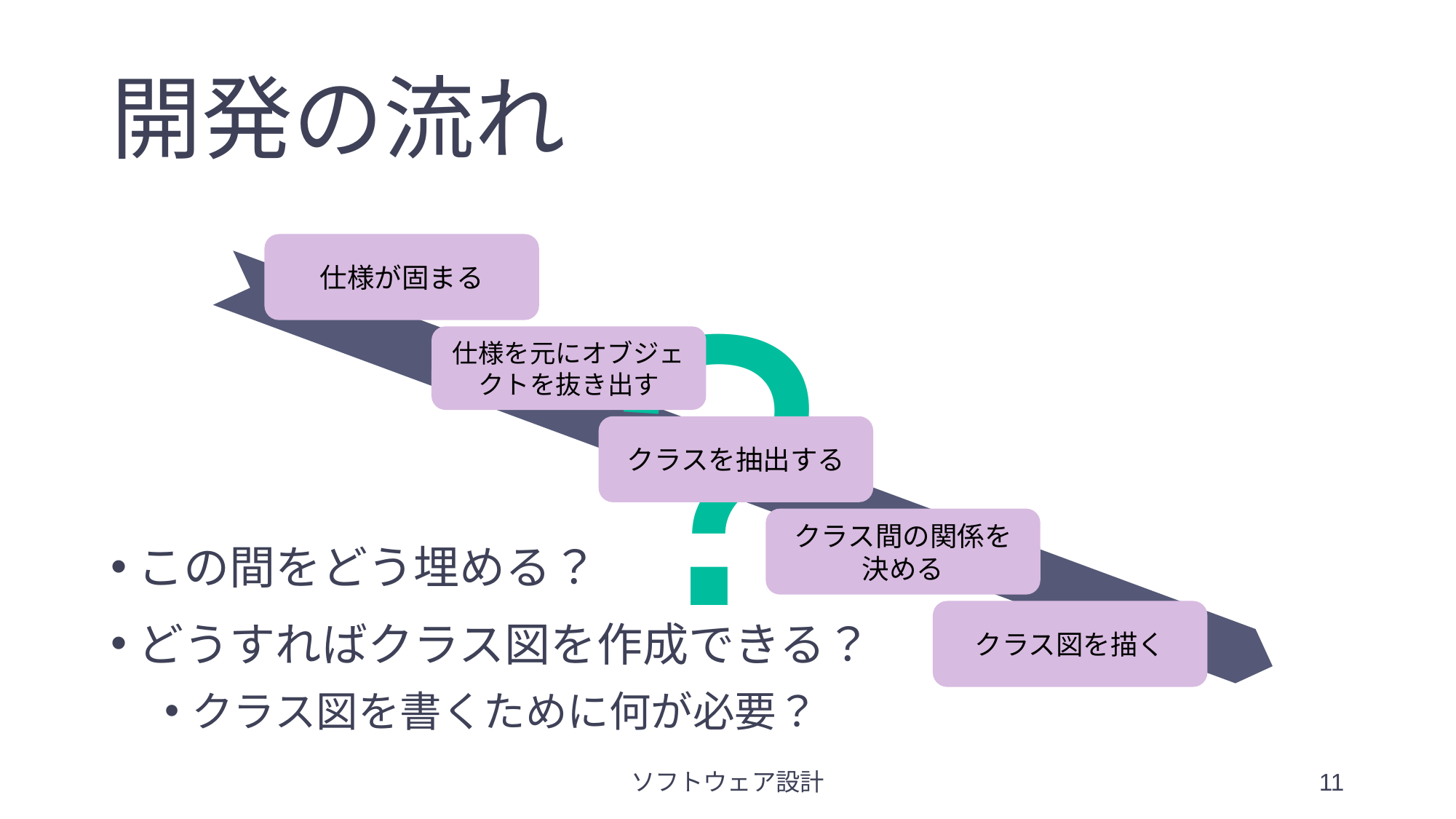

# 開発の流れ
?
仕様が固まる
仕様を元にオブジェクトを抜き出す
クラスを抽出する

クラス間の関係を決める
この間をどう埋める？
どうすればクラス図を作成できる？
クラス図を書くために何が必要？
クラス図を描く
ソフトウェア設計
11